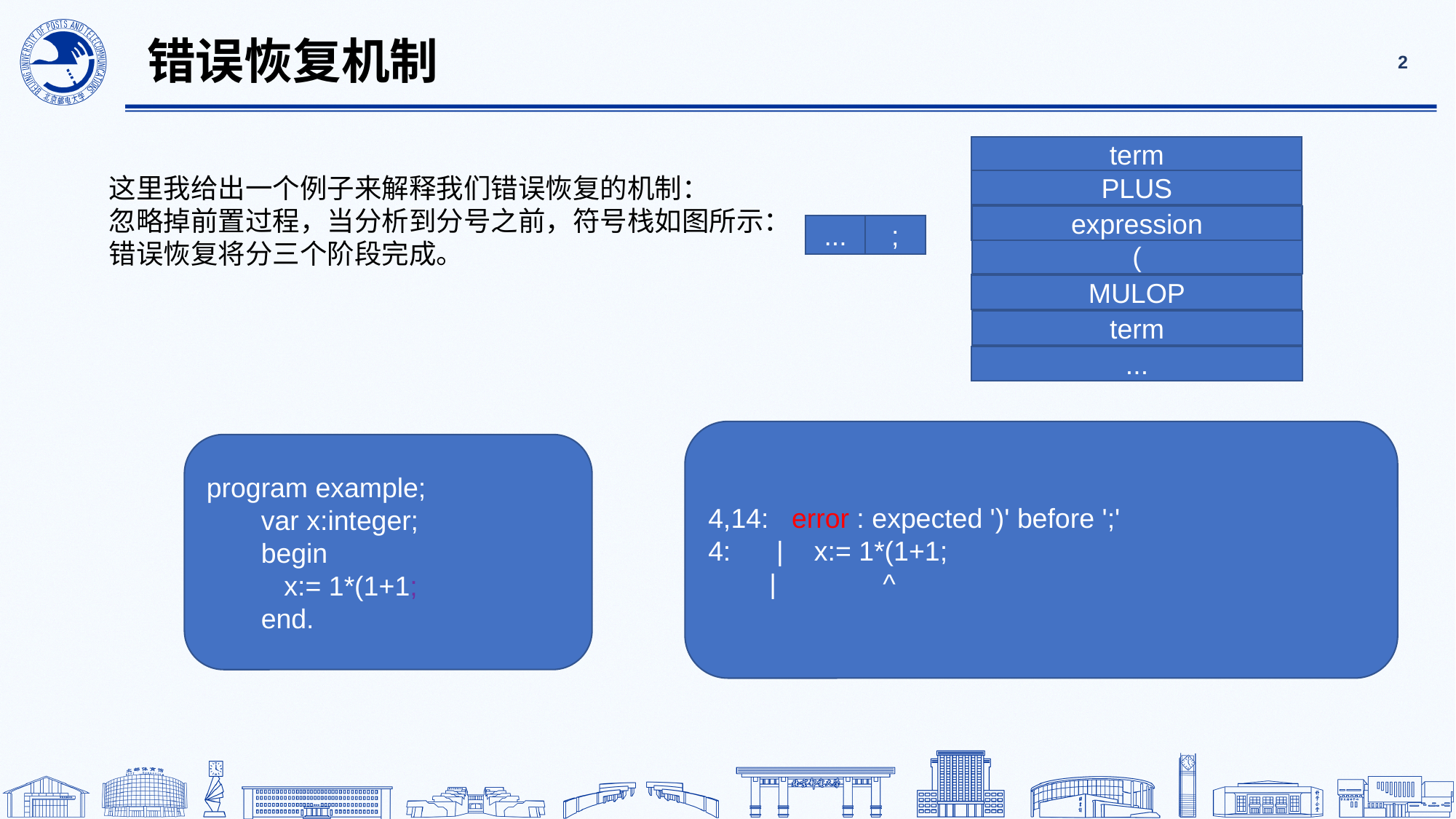

# 错误恢复机制
2
term
PLUS
simple_expression
simple_expression
expression
(
MULOP
term
...
...
;
这里我给出一个例子来解释我们错误恢复的机制：
忽略掉前置过程，当分析到分号之前，符号栈如图所示：错误恢复将分三个阶段完成。
4,14:   error : expected ')' before ';'
4:      |    x:= 1*(1+1;
        |              ^
program example;
var x:integer;
begin
   x:= 1*(1+1;
end.